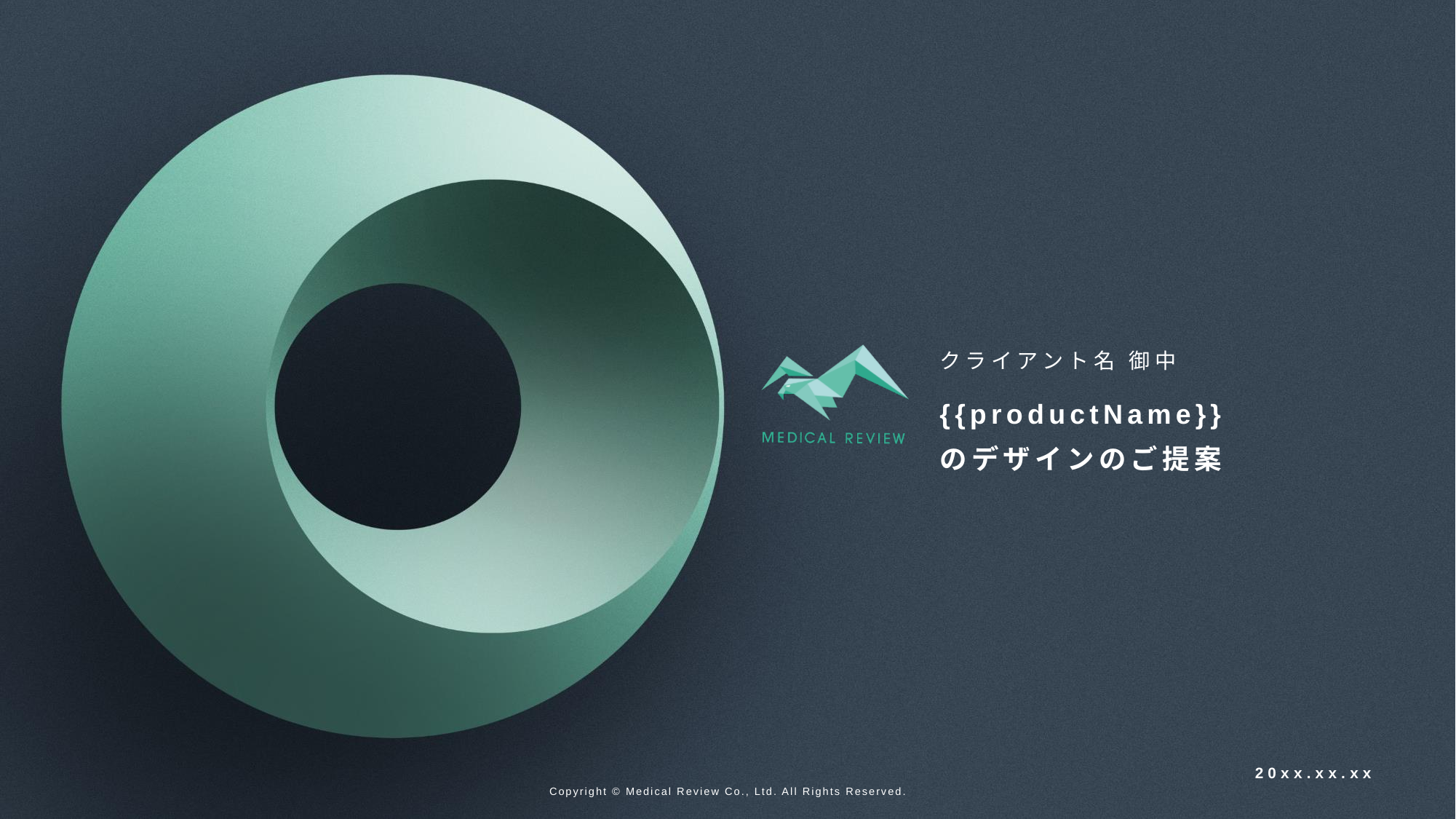

クライアント名 御中
{{productName}}
のデザインのご提案
20xx.xx.xx
Copyright © Medical Review Co., Ltd. All Rights Reserved.